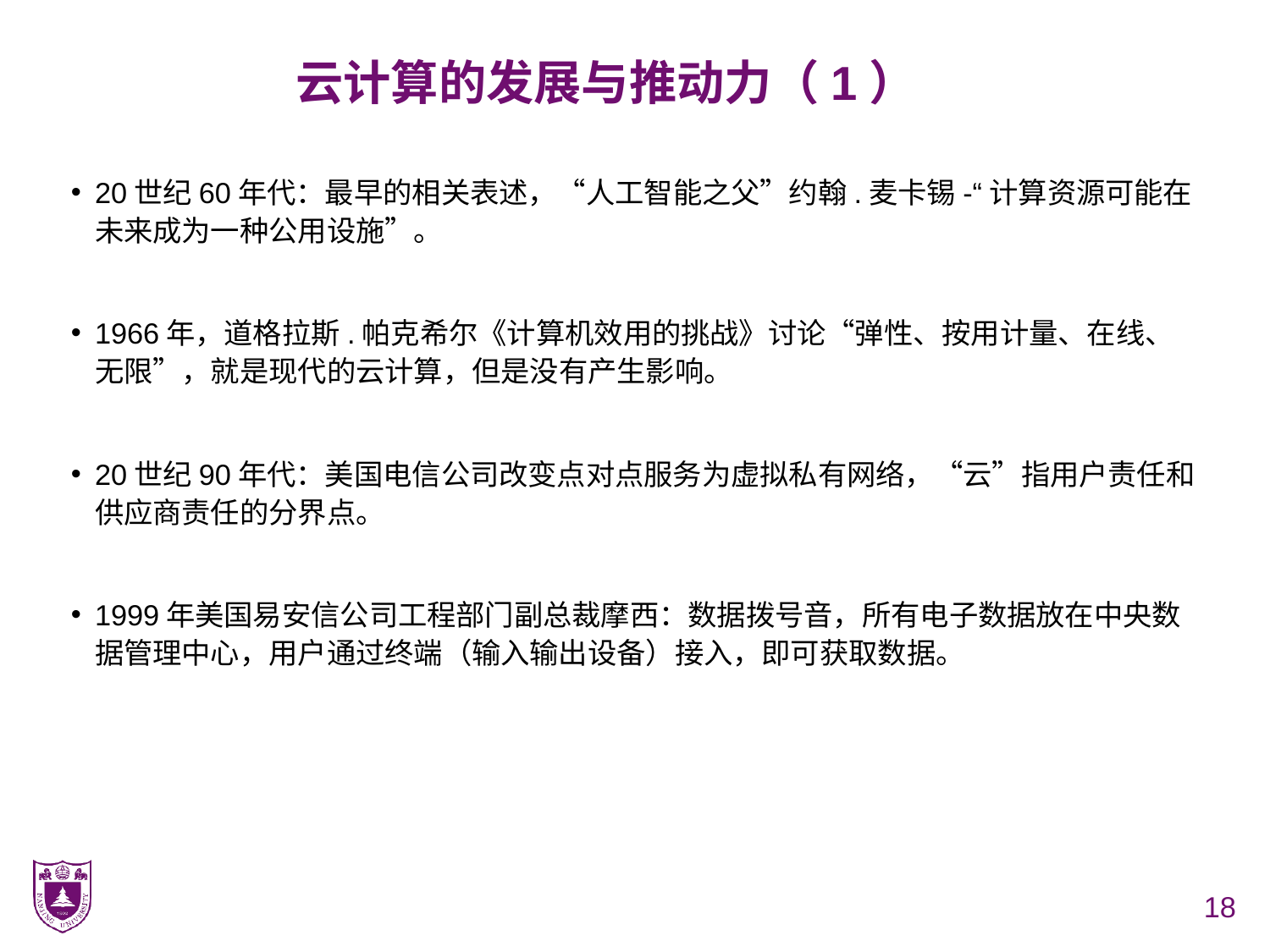

# 云计算的发展与推动力（1）
20世纪60年代：最早的相关表述，“人工智能之父”约翰.麦卡锡-“计算资源可能在未来成为一种公用设施”。

1966年，道格拉斯.帕克希尔《计算机效用的挑战》讨论“弹性、按用计量、在线、无限”，就是现代的云计算，但是没有产生影响。

20世纪90年代：美国电信公司改变点对点服务为虚拟私有网络，“云”指用户责任和供应商责任的分界点。

1999年美国易安信公司工程部门副总裁摩西：数据拨号音，所有电子数据放在中央数据管理中心，用户通过终端（输入输出设备）接入，即可获取数据。
18